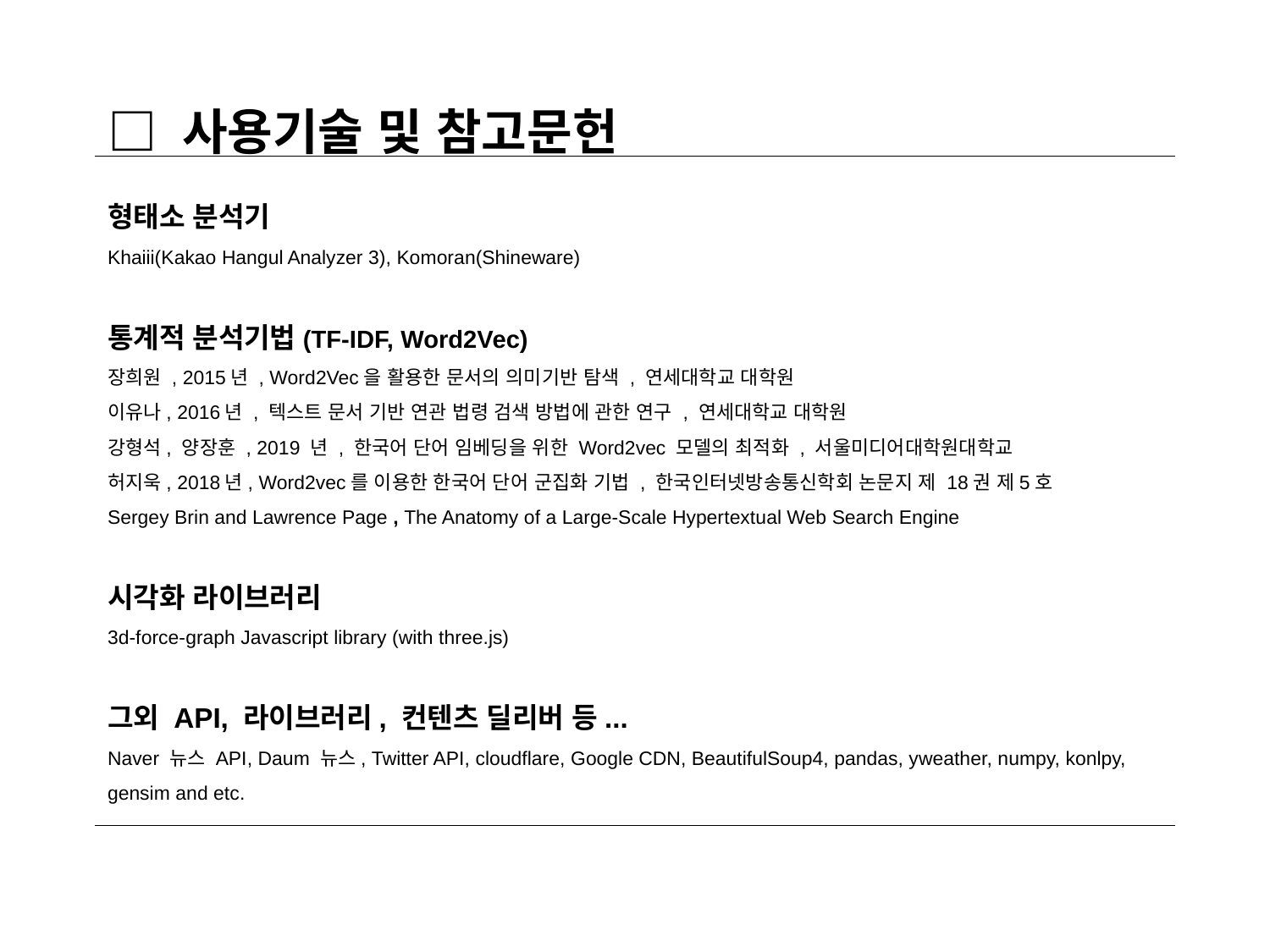

□ 사용기술 및 참고문헌
형태소 분석기
Khaiii(Kakao Hangul Analyzer 3), Komoran(Shineware)

통계적 분석기법(TF-IDF, Word2Vec)
장희원 , 2015년 , Word2Vec을 활용한 문서의 의미기반 탐색 , 연세대학교 대학원
이유나, 2016년 , 텍스트 문서 기반 연관 법령 검색 방법에 관한 연구 , 연세대학교 대학원
강형석, 양장훈 , 2019 년 , 한국어 단어 임베딩을 위한 Word2vec 모델의 최적화 , 서울미디어대학원대학교
허지욱, 2018년, Word2vec를 이용한 한국어 단어 군집화 기법 , 한국인터넷방송통신학회 논문지 제 18권 제5호
Sergey Brin and Lawrence Page , The Anatomy of a Large-Scale Hypertextual Web Search Engine

시각화 라이브러리
3d-force-graph Javascript library (with three.js)

그외 API, 라이브러리, 컨텐츠 딜리버 등...
Naver 뉴스 API, Daum 뉴스, Twitter API, cloudflare, Google CDN, BeautifulSoup4, pandas, yweather, numpy, konlpy, gensim and etc.